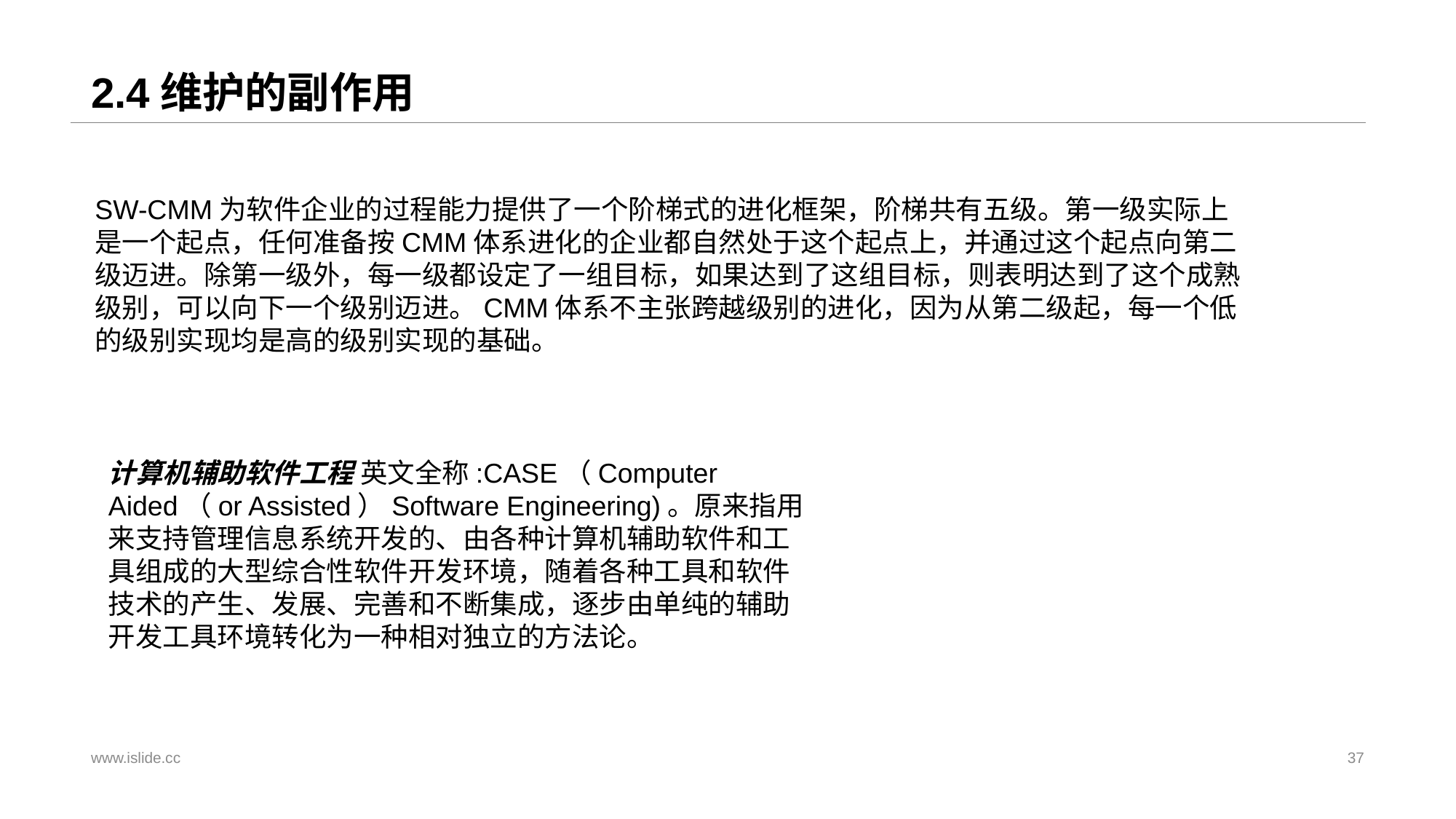

# 2.4维护的副作用
SW-CMM为软件企业的过程能力提供了一个阶梯式的进化框架，阶梯共有五级。第一级实际上是一个起点，任何准备按CMM体系进化的企业都自然处于这个起点上，并通过这个起点向第二级迈进。除第一级外，每一级都设定了一组目标，如果达到了这组目标，则表明达到了这个成熟级别，可以向下一个级别迈进。CMM体系不主张跨越级别的进化，因为从第二级起，每一个低的级别实现均是高的级别实现的基础。
计算机辅助软件工程 英文全称:CASE（Computer Aided（or Assisted）Software Engineering)。原来指用来支持管理信息系统开发的、由各种计算机辅助软件和工具组成的大型综合性软件开发环境，随着各种工具和软件技术的产生、发展、完善和不断集成，逐步由单纯的辅助开发工具环境转化为一种相对独立的方法论。
www.islide.cc
37